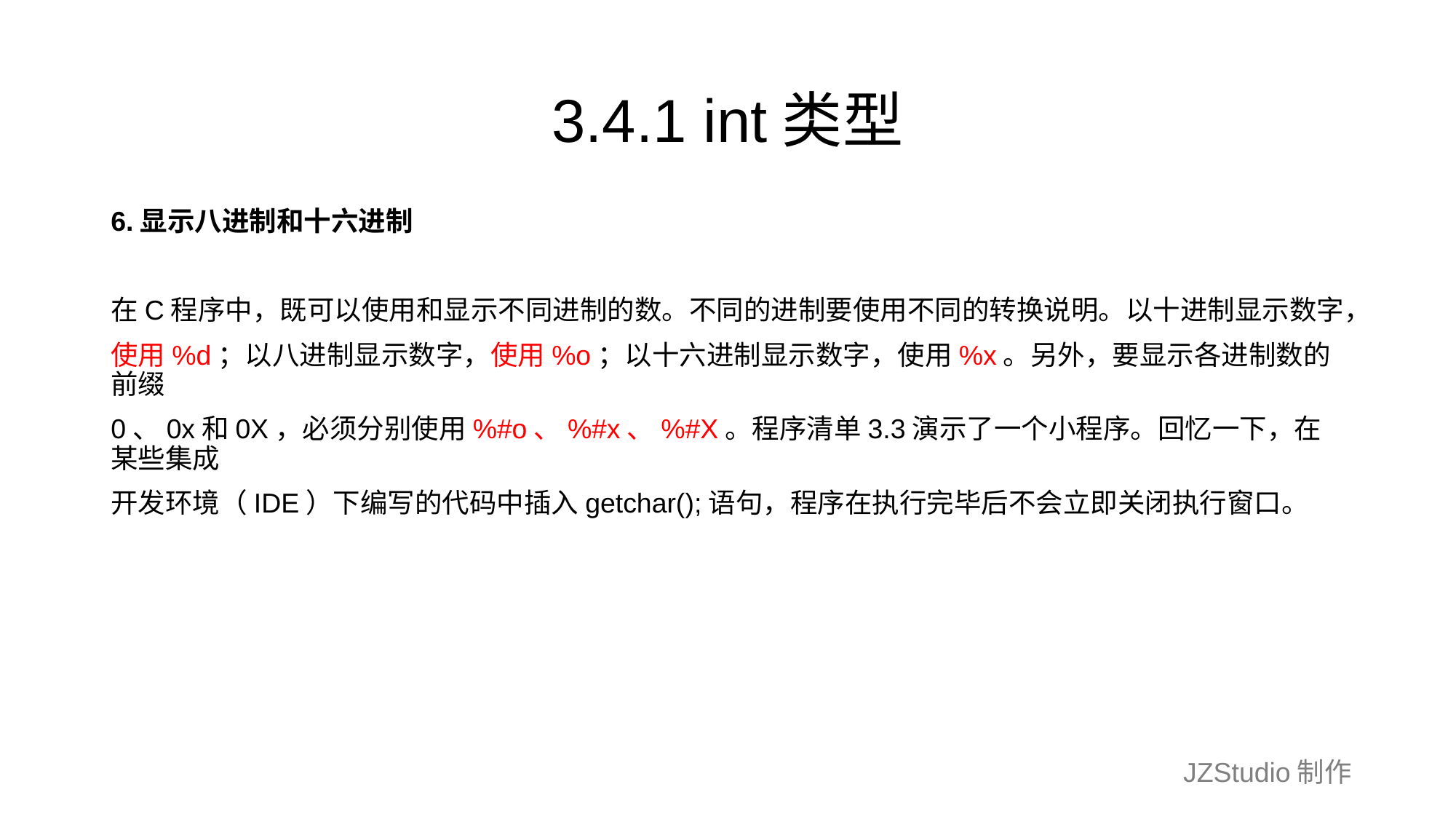

# 3.4.1 int类型
6.显示八进制和十六进制

在C程序中，既可以使用和显示不同进制的数。不同的进制要使用不同的转换说明。以十进制显示数字，
使用%d；以八进制显示数字，使用%o；以十六进制显示数字，使用%x。另外，要显示各进制数的前缀
0、0x和0X，必须分别使用%#o、%#x、%#X。程序清单3.3演示了一个小程序。回忆一下，在某些集成
开发环境（IDE）下编写的代码中插入getchar();语句，程序在执行完毕后不会立即关闭执行窗口。